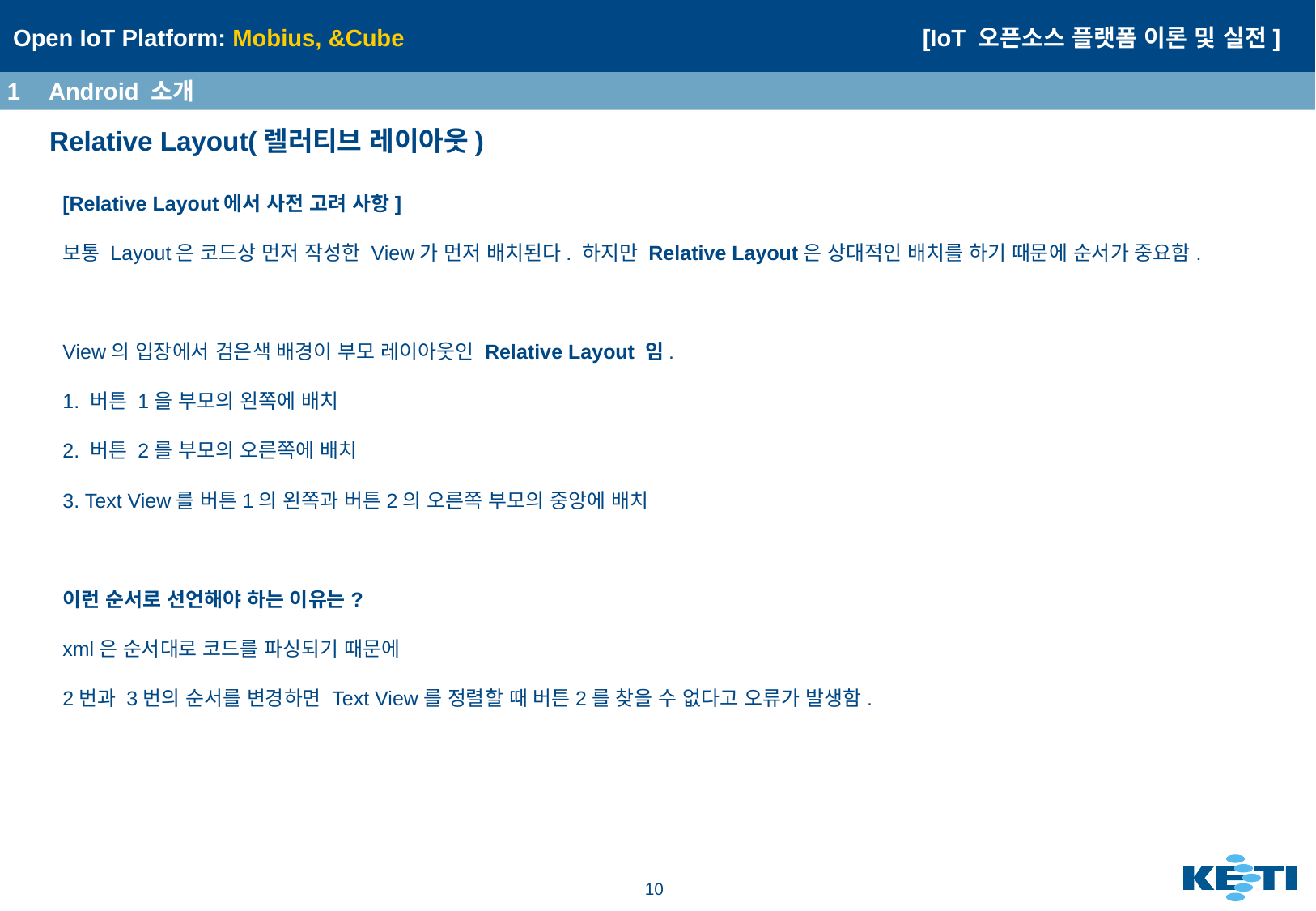

1	Android 소개
# Relative Layout(렐러티브 레이아웃)
[Relative Layout에서 사전 고려 사항]
보통 Layout은 코드상 먼저 작성한 View가 먼저 배치된다. 하지만 Relative Layout은 상대적인 배치를 하기 때문에 순서가 중요함.

View의 입장에서 검은색 배경이 부모 레이아웃인 Relative Layout 임.
1. 버튼 1을 부모의 왼쪽에 배치
2. 버튼 2를 부모의 오른쪽에 배치
3. Text View를 버튼1의 왼쪽과 버튼2의 오른쪽 부모의 중앙에 배치

이런 순서로 선언해야 하는 이유는?
xml은 순서대로 코드를 파싱되기 때문에
2번과 3번의 순서를 변경하면 Text View를 정렬할 때 버튼2를 찾을 수 없다고 오류가 발생함.